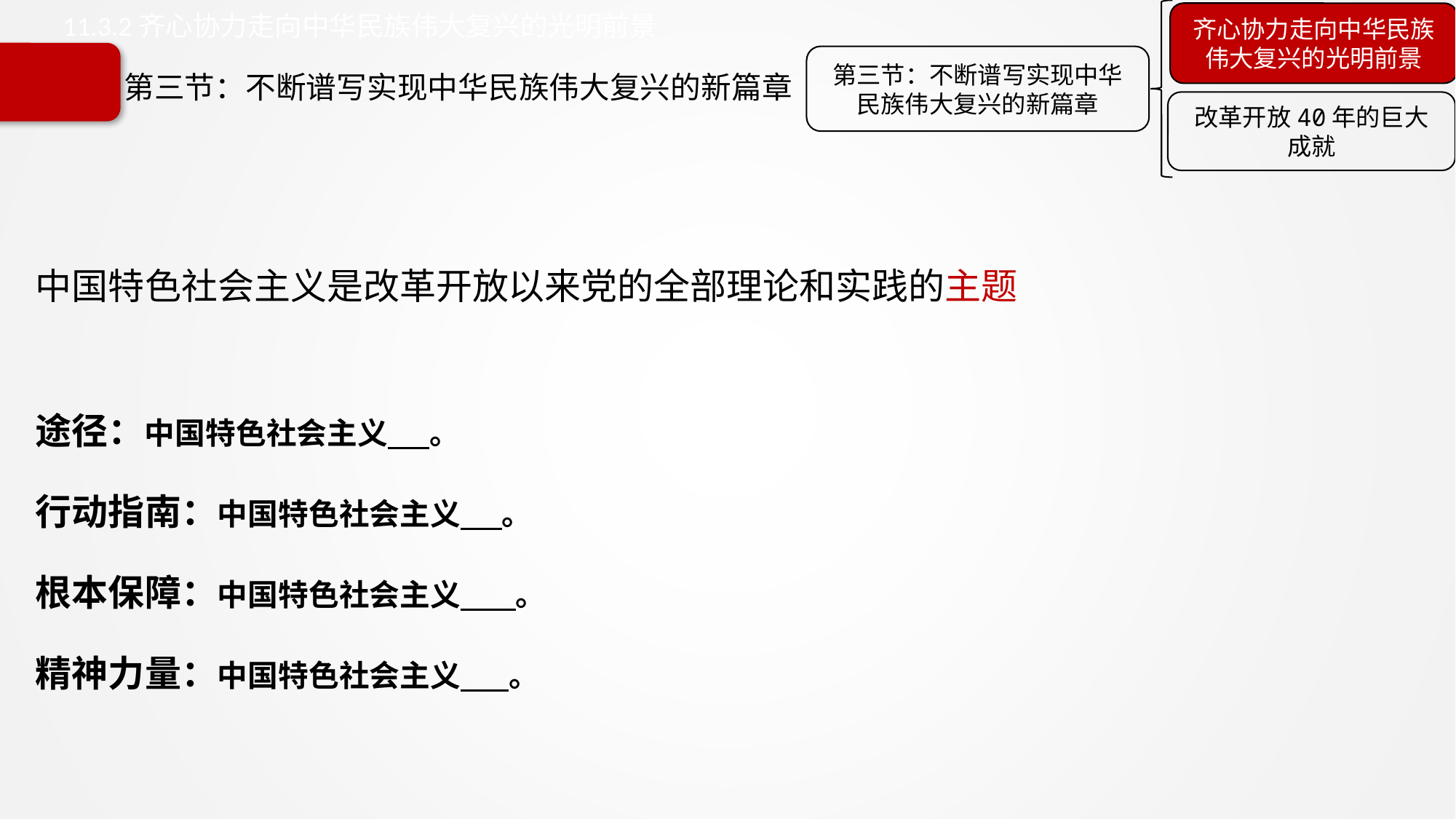

齐心协力走向中华民族伟大复兴的光明前景
第三节：不断谱写实现中华民族伟大复兴的新篇章
改革开放40年的巨大
成就
11.3.2齐心协力走向中华民族伟大复兴的光明前景
# 第三节：不断谱写实现中华民族伟大复兴的新篇章

中国特色社会主义是改革开放以来党的全部理论和实践的主题

途径：中国特色社会主义      。
行动指南：中国特色社会主义      。
根本保障：中国特色社会主义        。
精神力量：中国特色社会主义       。